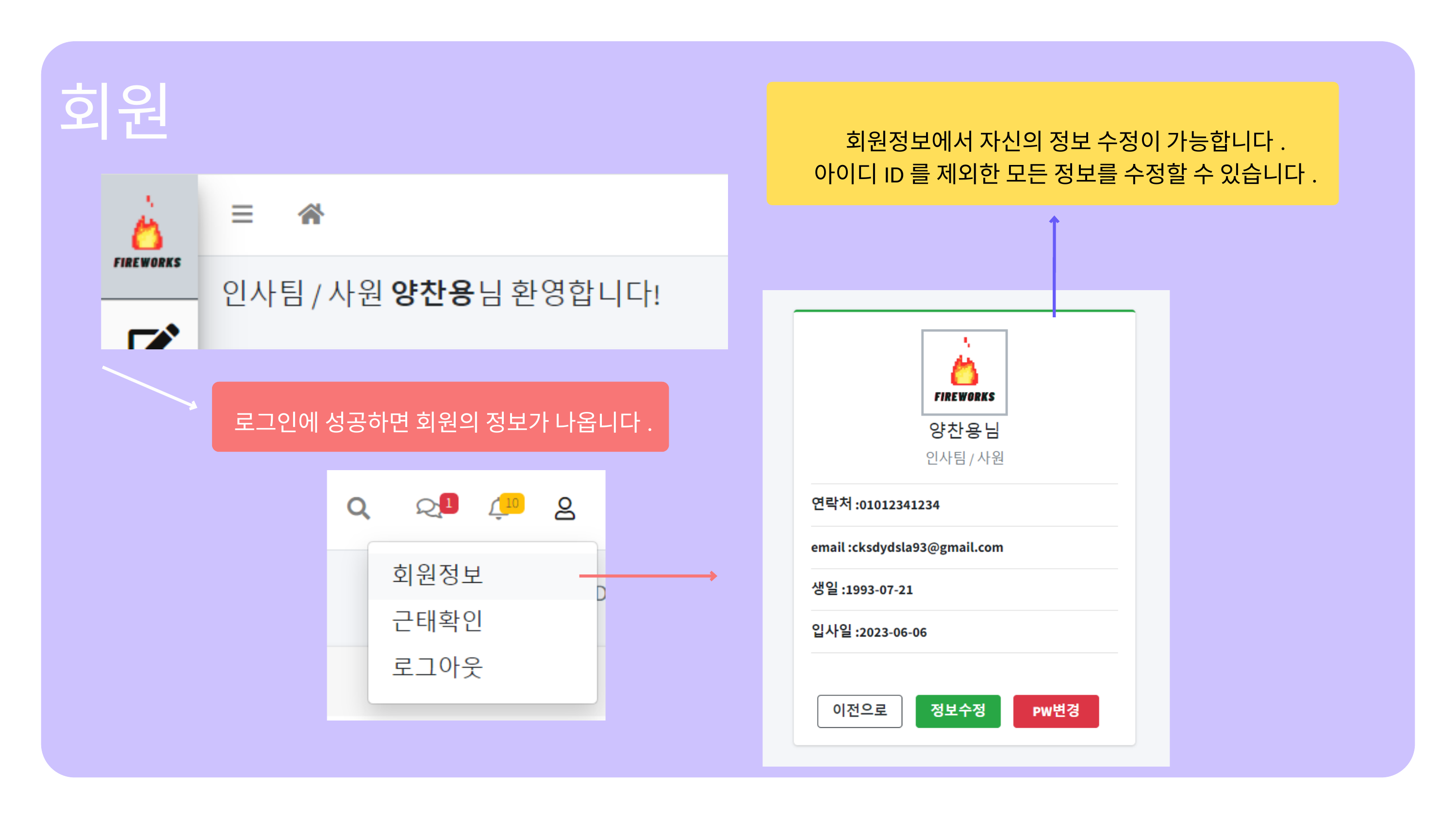

회원정보에서 자신의 정보 수정이 가능합니다.
아이디ID를 제외한 모든 정보를 수정할 수 있습니다.
회원

로그인에 성공하면 회원의 정보가 나옵니다.